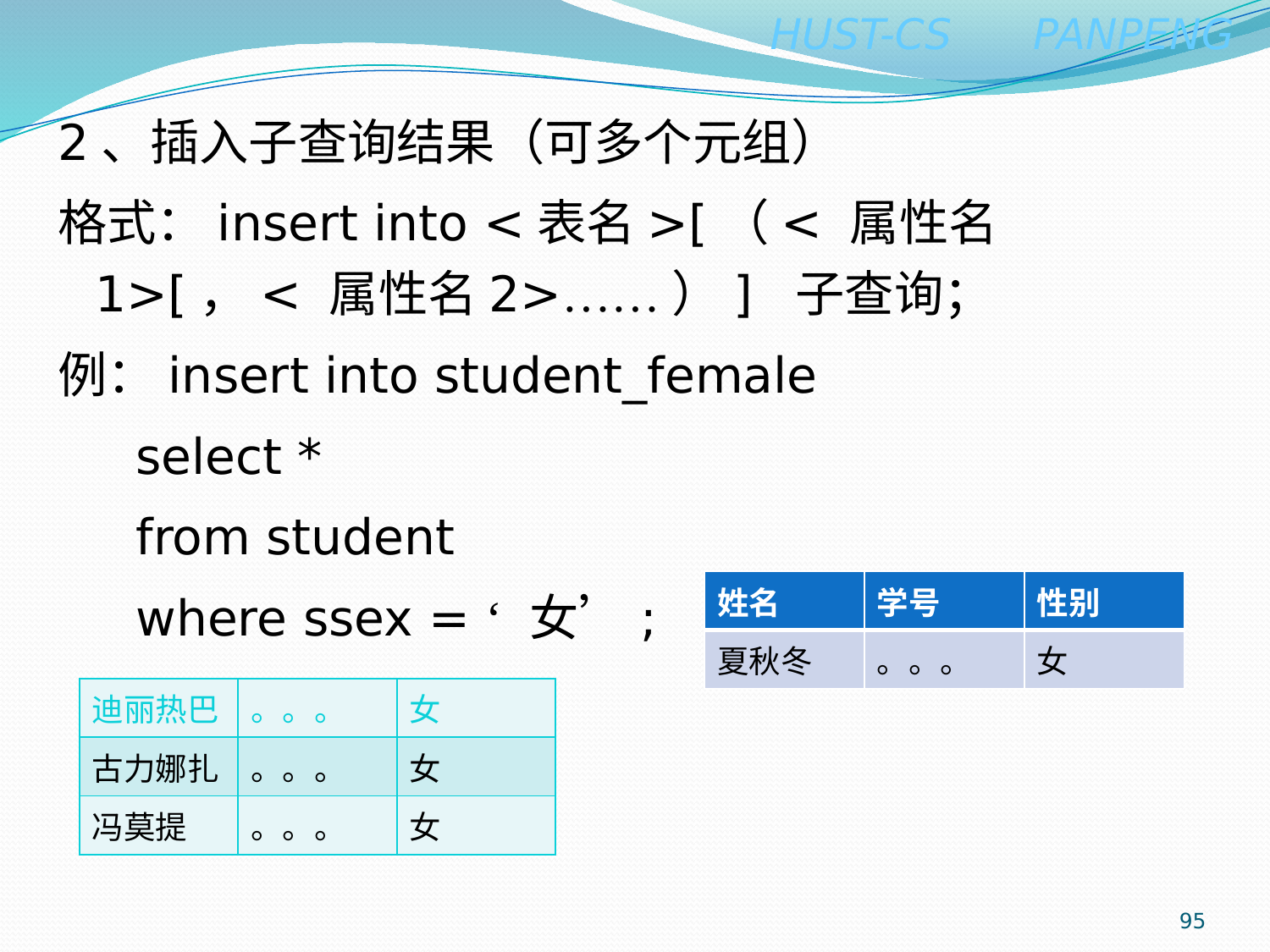

2、插入子查询结果（可多个元组）
格式：insert into <表名>[（< 属性名1>[，< 属性名2>……）]  子查询；
例：insert into student_female
     select *
     from student
     where ssex = ‘ 女’;
| 姓名 | 学号 | 性别 |
| --- | --- | --- |
| 夏秋冬 | 。。。 | 女 |
| 迪丽热巴 | 。。。 | 女 |
| --- | --- | --- |
| 古力娜扎 | 。。。 | 女 |
| 冯莫提 | 。。。 | 女 |
95